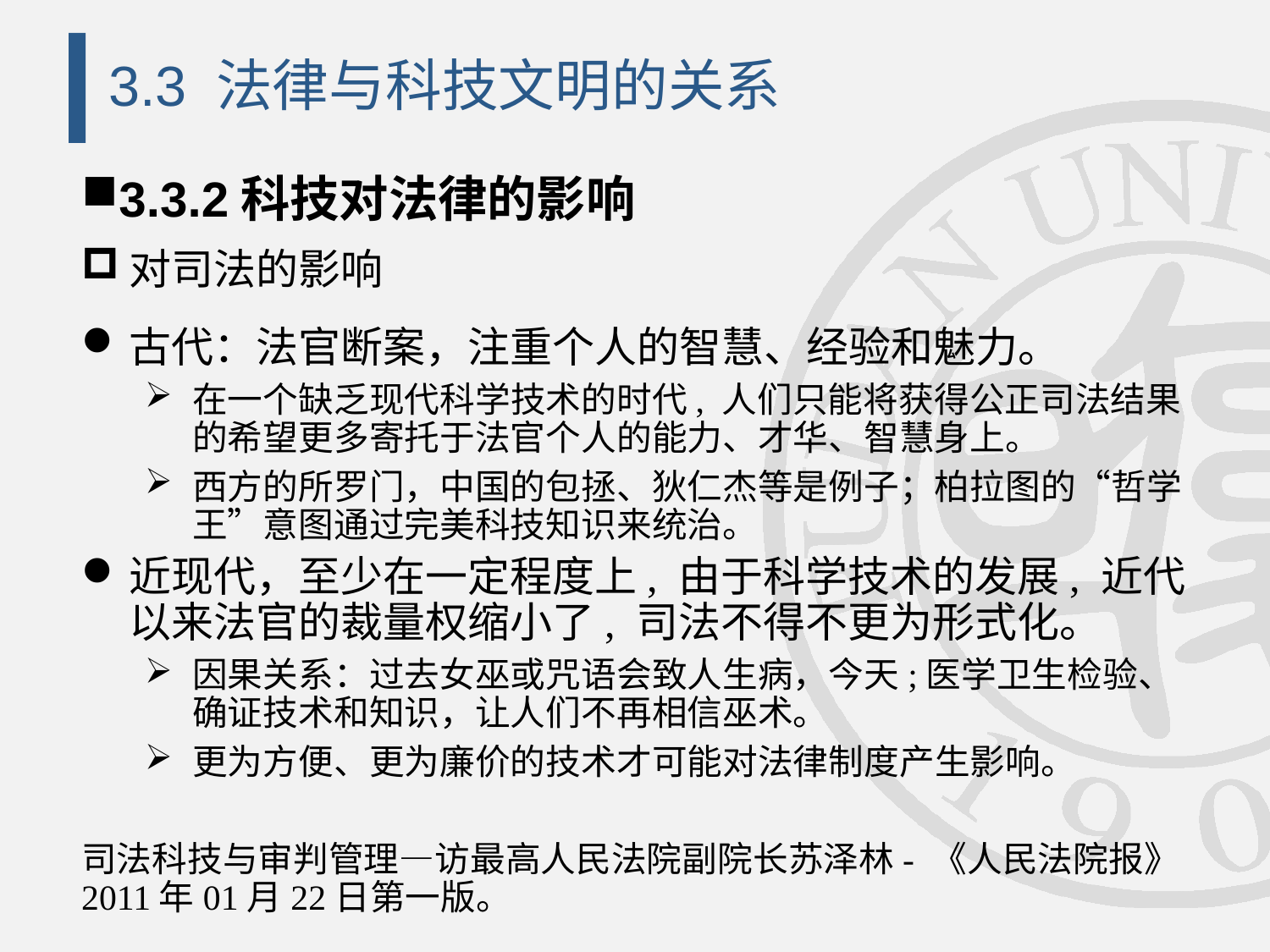

# 3.3 法律与科技文明的关系
3.3.2科技对法律的影响
对司法的影响
古代：法官断案，注重个人的智慧、经验和魅力。
在一个缺乏现代科学技术的时代, 人们只能将获得公正司法结果的希望更多寄托于法官个人的能力、才华、智慧身上。
西方的所罗门，中国的包拯、狄仁杰等是例子；柏拉图的“哲学王”意图通过完美科技知识来统治。
近现代，至少在一定程度上, 由于科学技术的发展, 近代以来法官的裁量权缩小了, 司法不得不更为形式化。
因果关系：过去女巫或咒语会致人生病，今天;医学卫生检验、确证技术和知识，让人们不再相信巫术。
更为方便、更为廉价的技术才可能对法律制度产生影响。

司法科技与审判管理—访最高人民法院副院长苏泽林- 《人民法院报》2011年01月22日第一版。